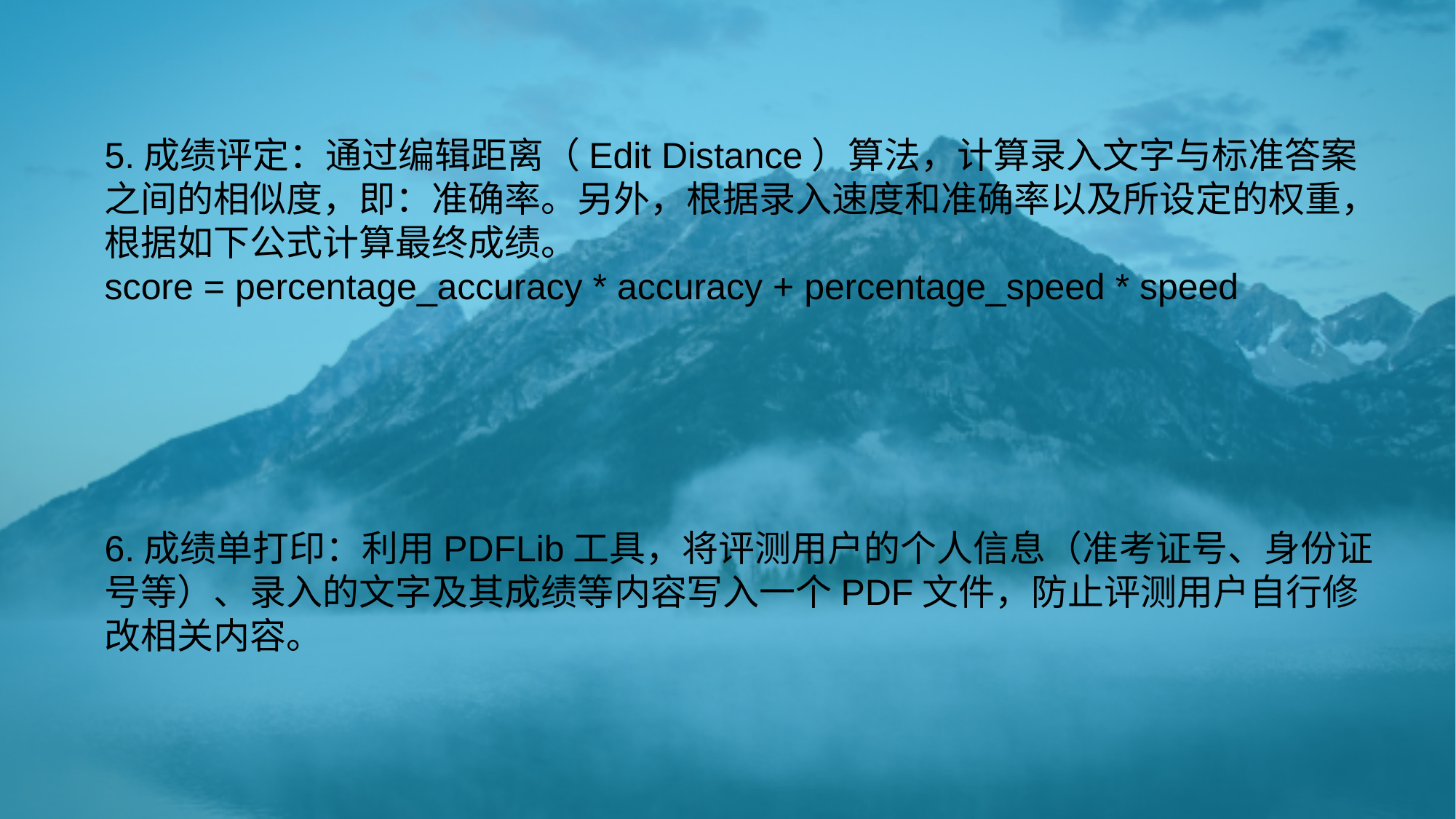

5.成绩评定：通过编辑距离（Edit Distance）算法，计算录入文字与标准答案之间的相似度，即：准确率。另外，根据录入速度和准确率以及所设定的权重，根据如下公式计算最终成绩。
score = percentage_accuracy * accuracy + percentage_speed * speed

6.成绩单打印：利用PDFLib工具，将评测用户的个人信息（准考证号、身份证号等）、录入的文字及其成绩等内容写入一个PDF文件，防止评测用户自行修改相关内容。